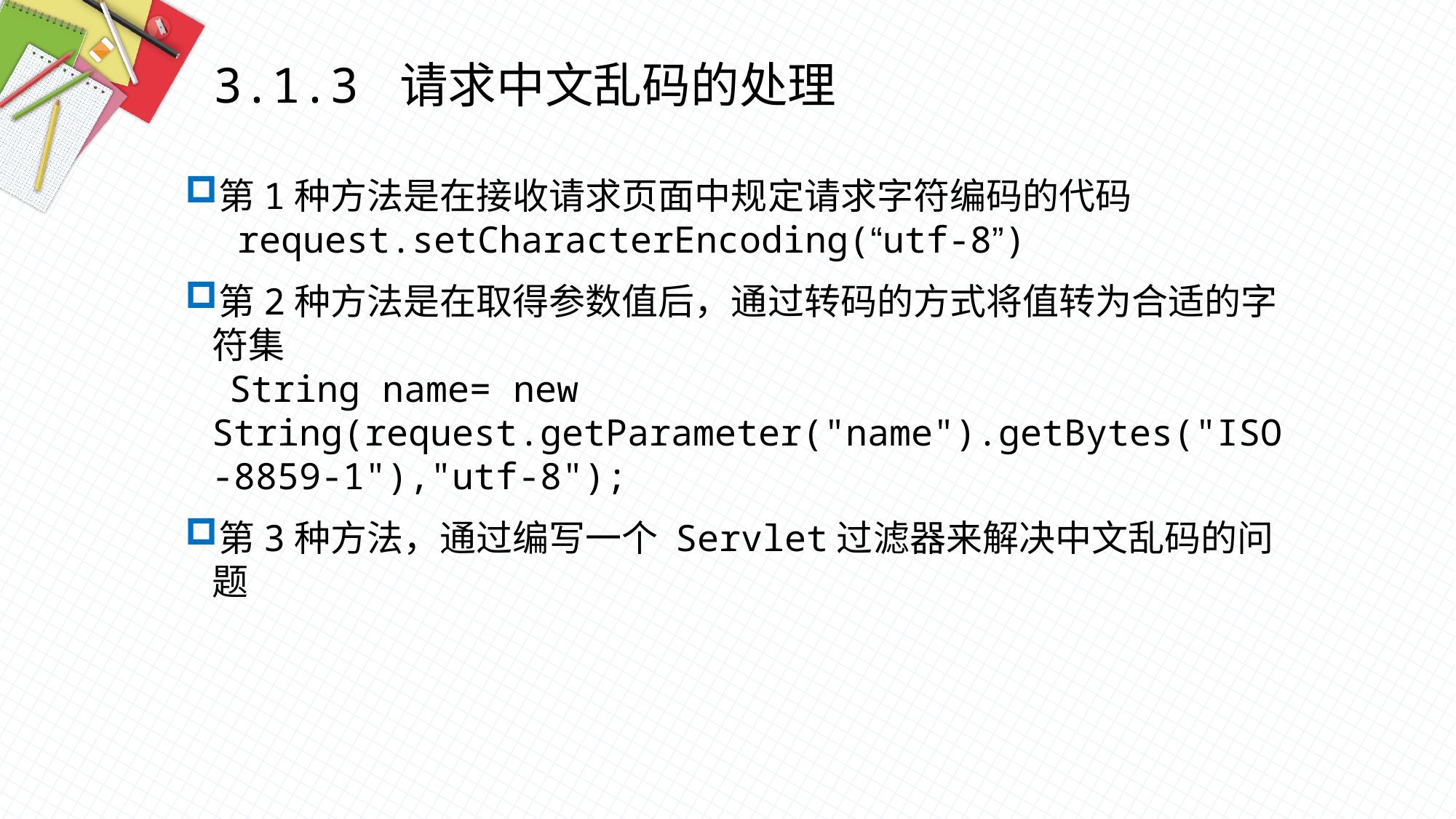

3.1.3 请求中文乱码的处理
第1种方法是在接收请求页面中规定请求字符编码的代码
  request.setCharacterEncoding(“utf-8”)
第2种方法是在取得参数值后，通过转码的方式将值转为合适的字符集
 String name= new String(request.getParameter("name").getBytes("ISO-8859-1"),"utf-8");
第3种方法，通过编写一个 Servlet过滤器来解决中文乱码的问题